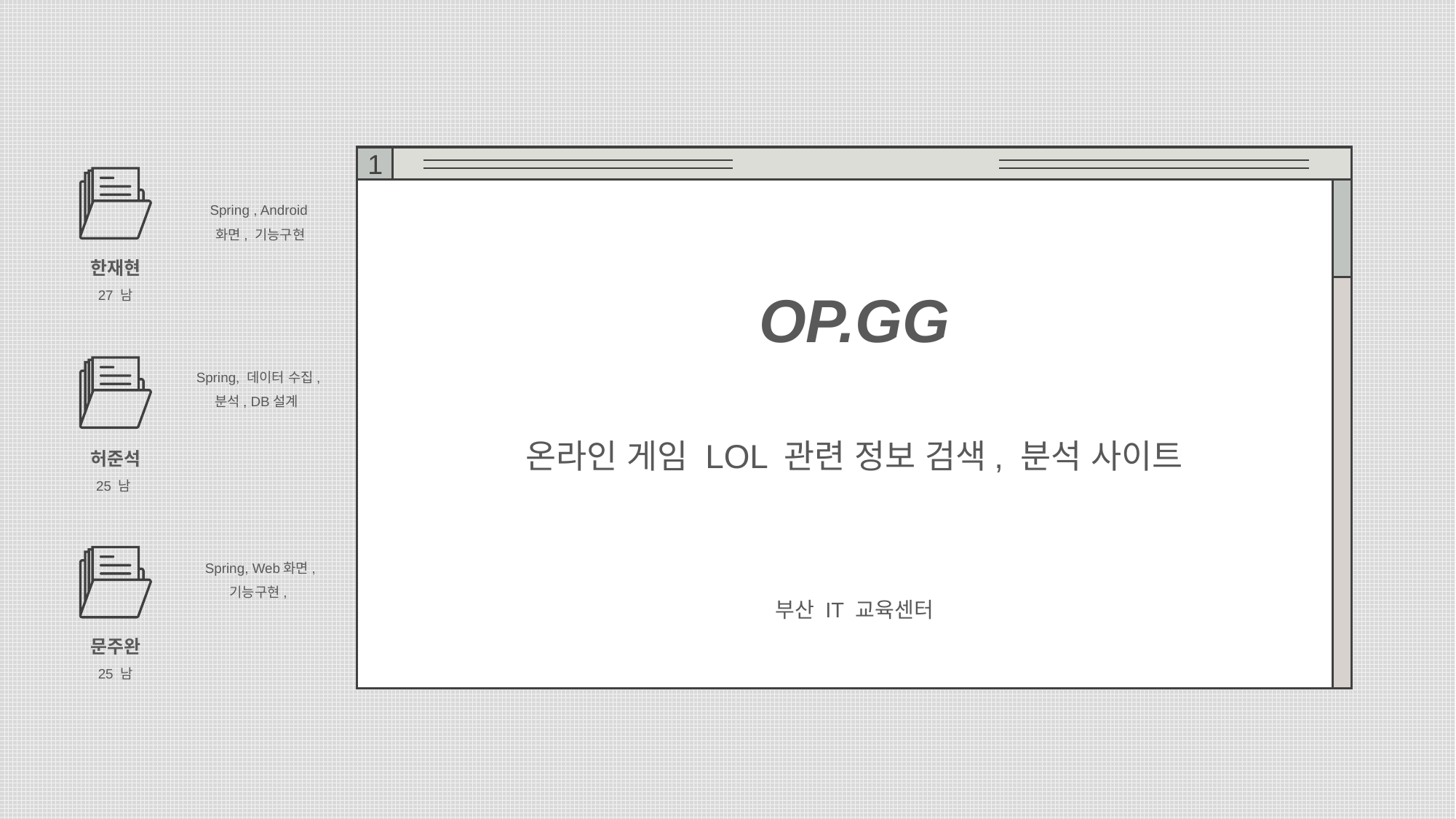

1
OP.GG

온라인 게임 LOL 관련 정보 검색, 분석 사이트

부산 IT 교육센터

Spring , Android화면, 기능구현
한재현
27 남
Spring, 데이터 수집,분석, DB설계

허준석
25 남

Spring, Web화면, 기능구현,
문주완
25 남